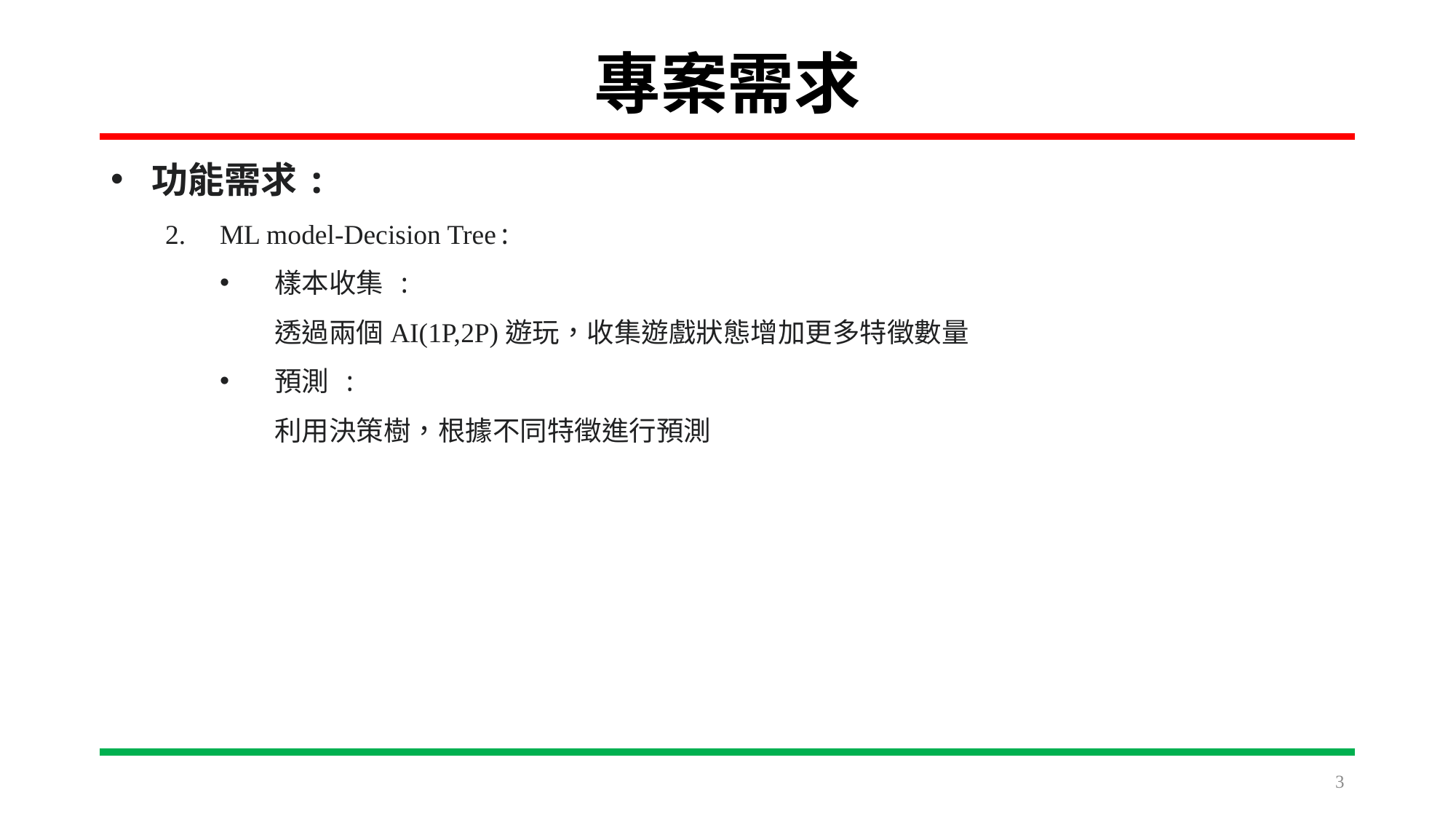

# 專案需求
功能需求:
ML model-Decision Tree:
樣本收集 :
透過兩個AI(1P,2P)遊玩，收集遊戲狀態增加更多特徵數量
預測 :
利用決策樹，根據不同特徵進行預測

3